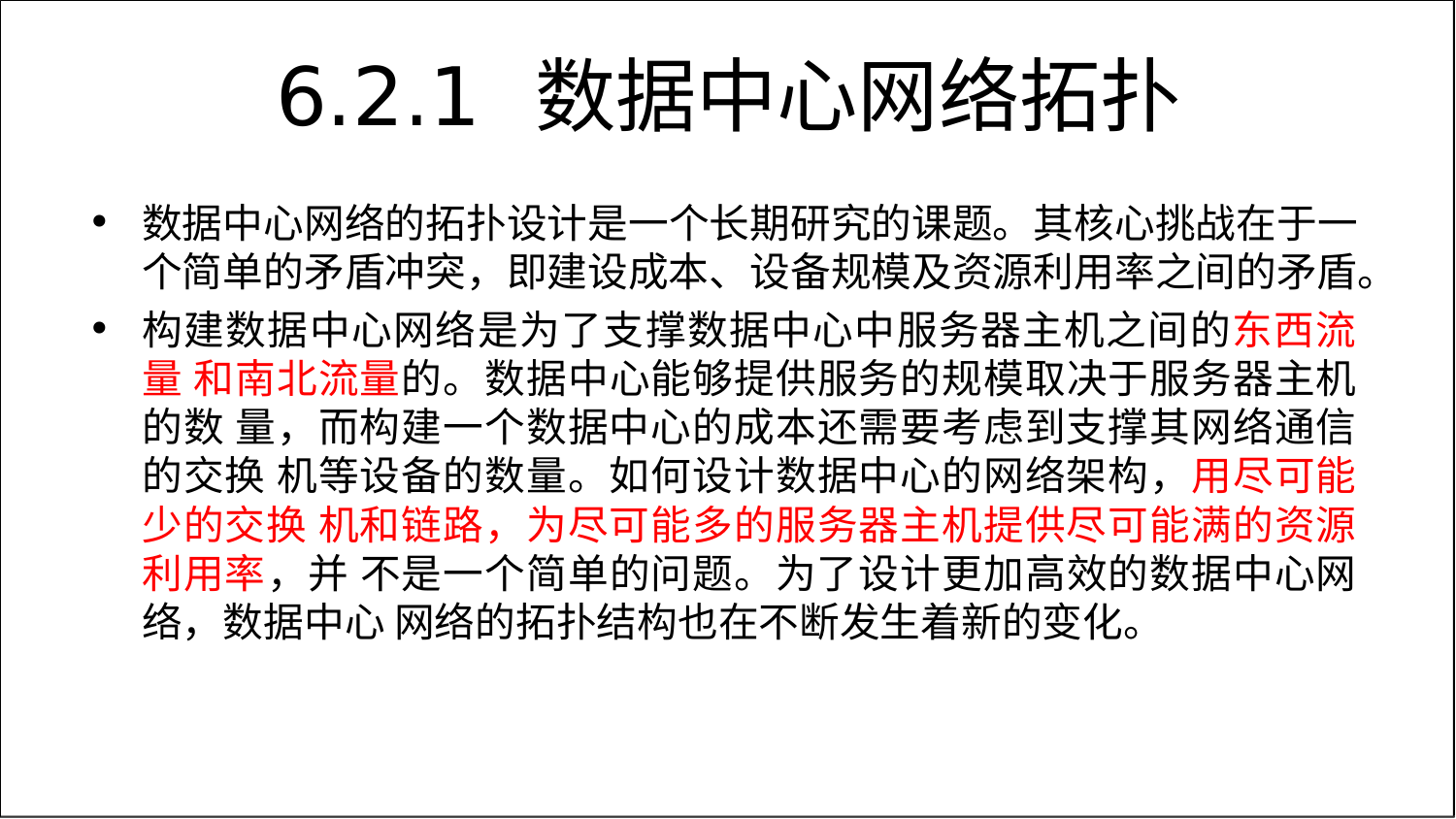

# 6.2.1	数据中心网络拓扑
数据中心网络的拓扑设计是一个长期研究的课题。其核心挑战在于一 个简单的矛盾冲突，即建设成本、设备规模及资源利用率之间的矛盾。
构建数据中心网络是为了支撑数据中心中服务器主机之间的东西流量 和南北流量的。数据中心能够提供服务的规模取决于服务器主机的数 量，而构建一个数据中心的成本还需要考虑到支撑其网络通信的交换 机等设备的数量。如何设计数据中心的网络架构，用尽可能少的交换 机和链路，为尽可能多的服务器主机提供尽可能满的资源利用率，并 不是一个简单的问题。为了设计更加高效的数据中心网络，数据中心 网络的拓扑结构也在不断发生着新的变化。